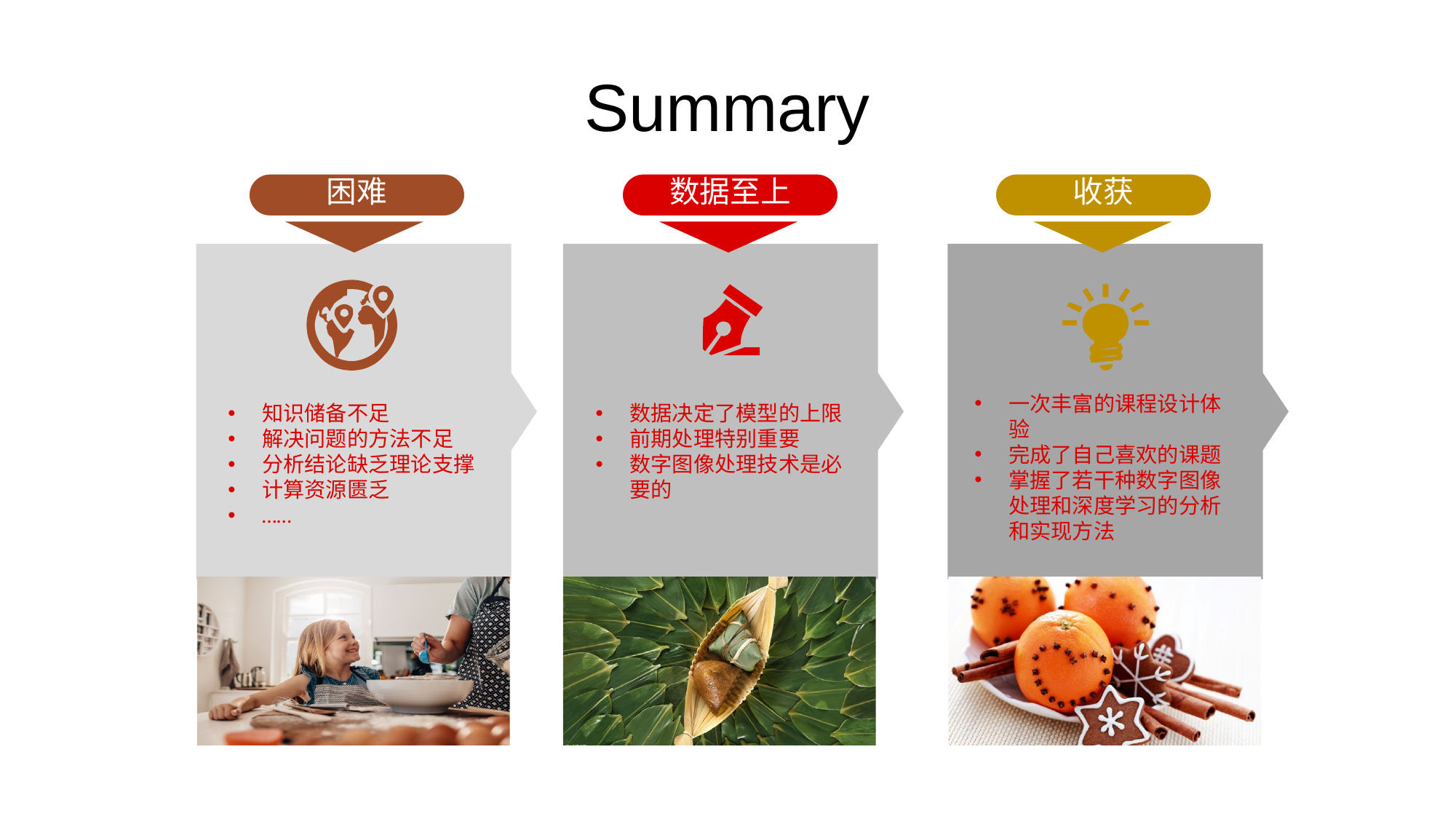

Summary
困难
数据至上
收获

一次丰富的课程设计体验
完成了自己喜欢的课题
掌握了若干种数字图像处理和深度学习的分析和实现方法
知识储备不足
解决问题的方法不足
分析结论缺乏理论支撑
计算资源匮乏
……
数据决定了模型的上限
前期处理特别重要
数字图像处理技术是必要的

.